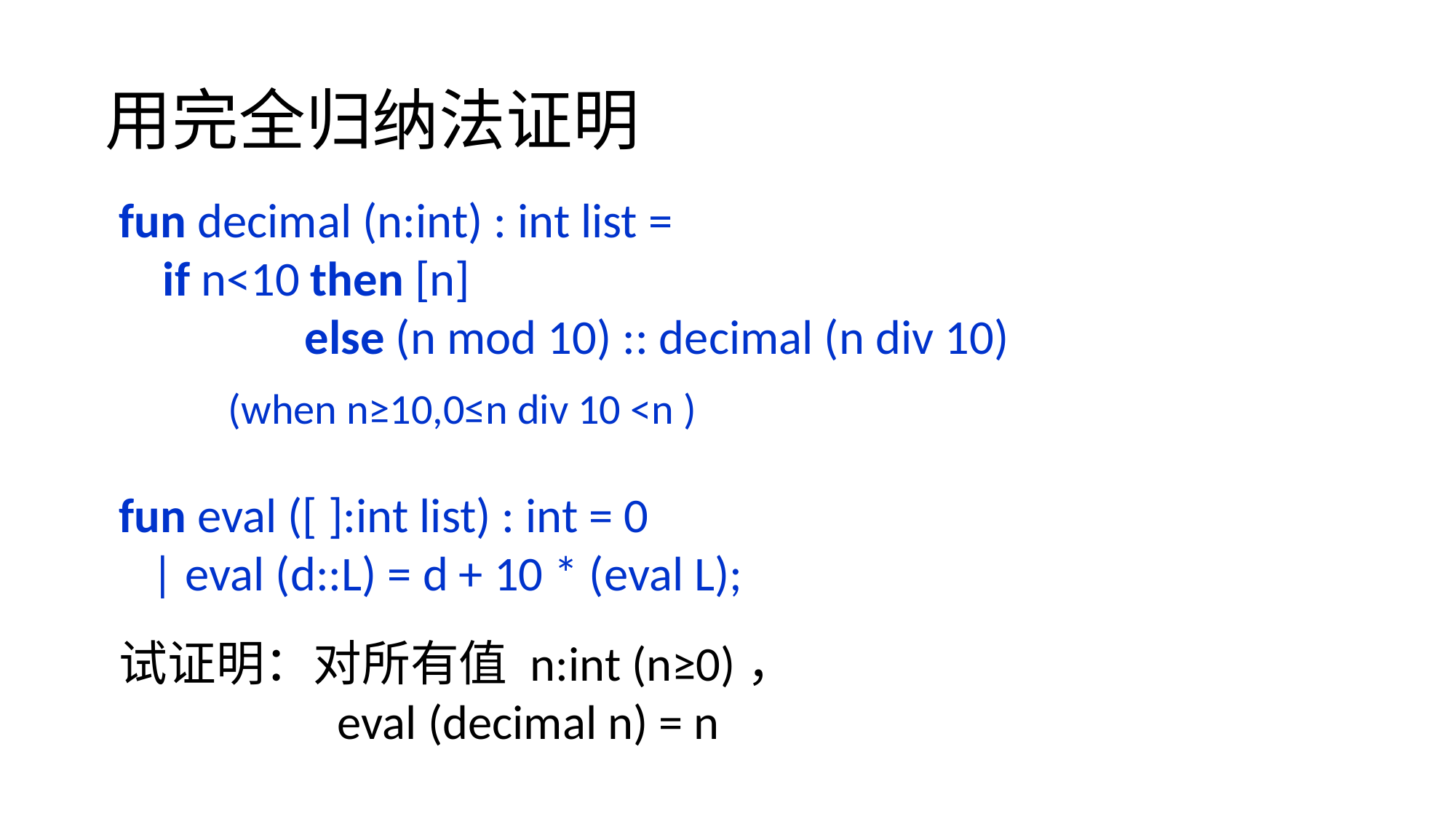

用完全归纳法证明
fun decimal (n:int) : int list =
    if n<10 then [n]
	       else (n mod 10) :: decimal (n div 10)

	(when n≥10,0≤n div 10 <n )

fun eval ([ ]:int list) : int = 0
   | eval (d::L) = d + 10 * (eval L);

试证明：对所有值 n:int (n≥0)，
		eval (decimal n) = n